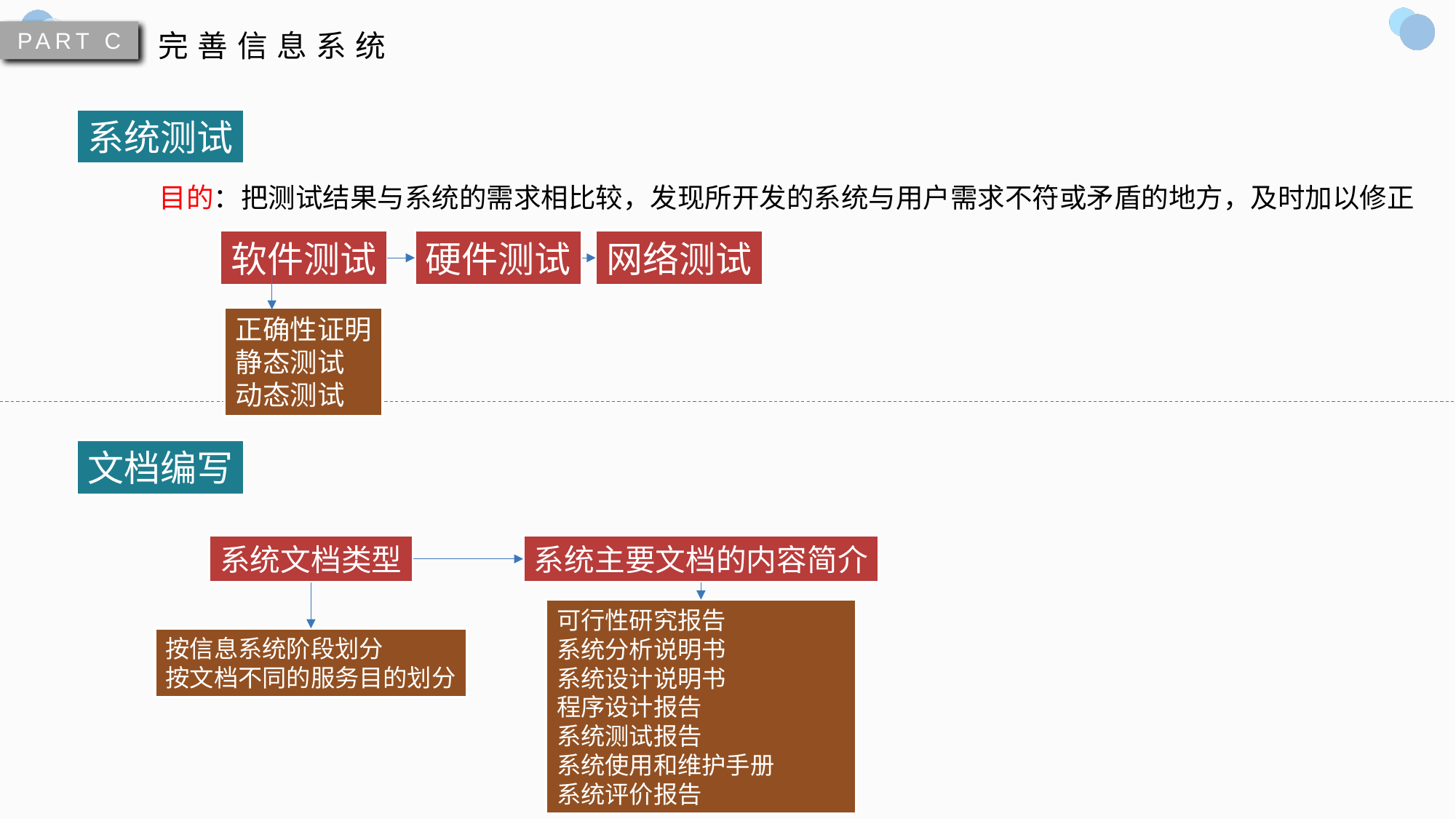

PART C
完善信息系统
系统测试
目的：把测试结果与系统的需求相比较，发现所开发的系统与用户需求不符或矛盾的地方，及时加以修正
网络测试
软件测试
硬件测试
正确性证明
静态测试
动态测试
文档编写
系统文档类型
系统主要文档的内容简介
可行性研究报告
系统分析说明书
系统设计说明书
程序设计报告
系统测试报告
系统使用和维护手册
系统评价报告
按信息系统阶段划分
按文档不同的服务目的划分